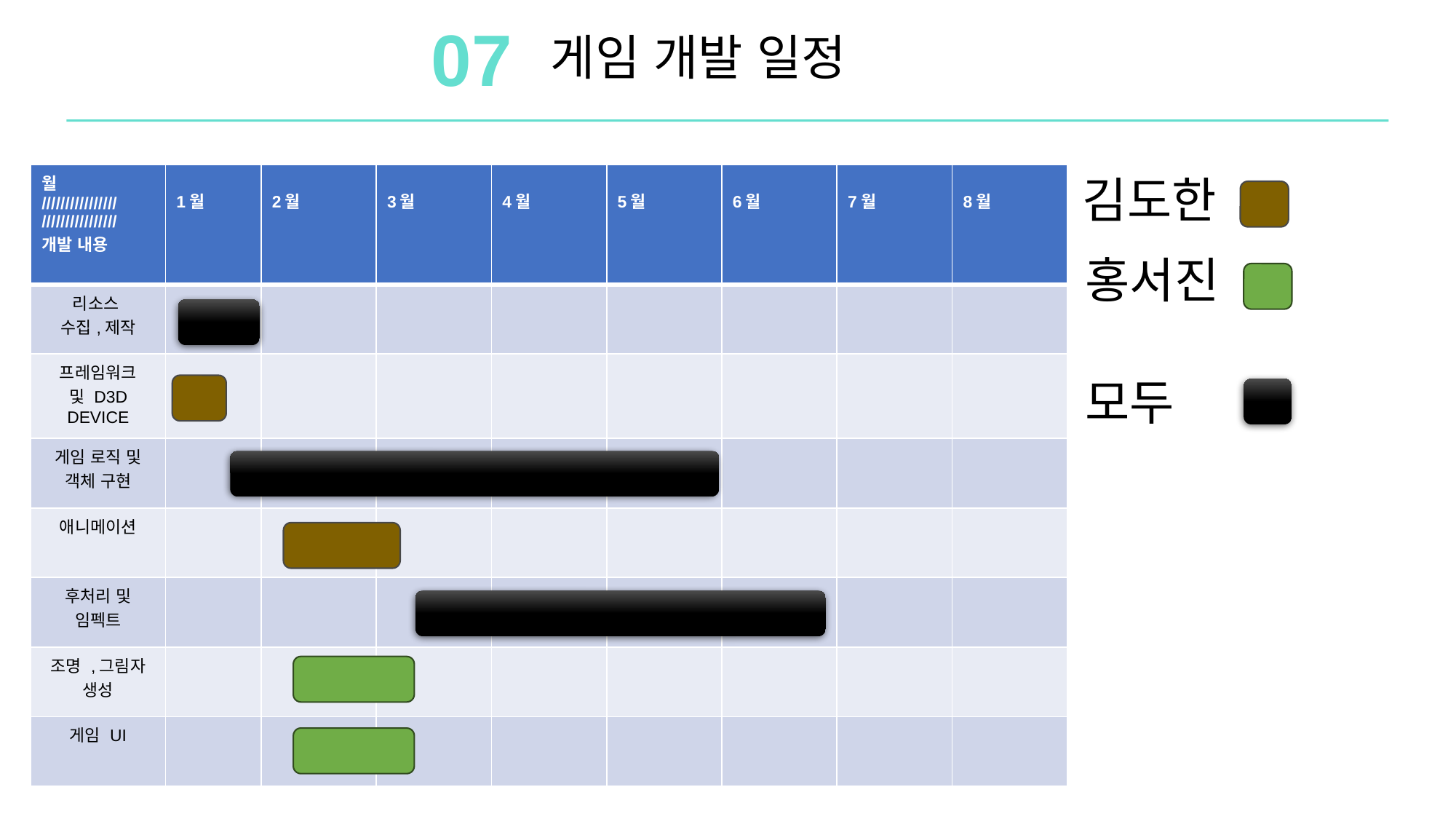

07
게임 개발 일정

김도한
| 월 //////////////// //////////////// 개발 내용 | 1월 | 2월 | 3월 | 4월 | 5월 | 6월 | 7월 | 8월 |
| --- | --- | --- | --- | --- | --- | --- | --- | --- |
| 리소스 수집,제작 |  |  |  |  |  |  |  |  |
| 프레임워크 및 D3D DEVICE |  |  |  |  |  |  |  |  |
| 게임 로직 및 객체 구현 |  |  |  |  |  |  |  |  |
| 애니메이션 |  |  |  |  |  |  |  |  |
| 후처리 및 임펙트 |  |  |  |  |  |  |  |  |
| 조명 ,그림자 생성 |  |  |  |  |  |  |  |  |
| 게임 UI |  |  |  |  |  |  |  |  |

홍서진

모두